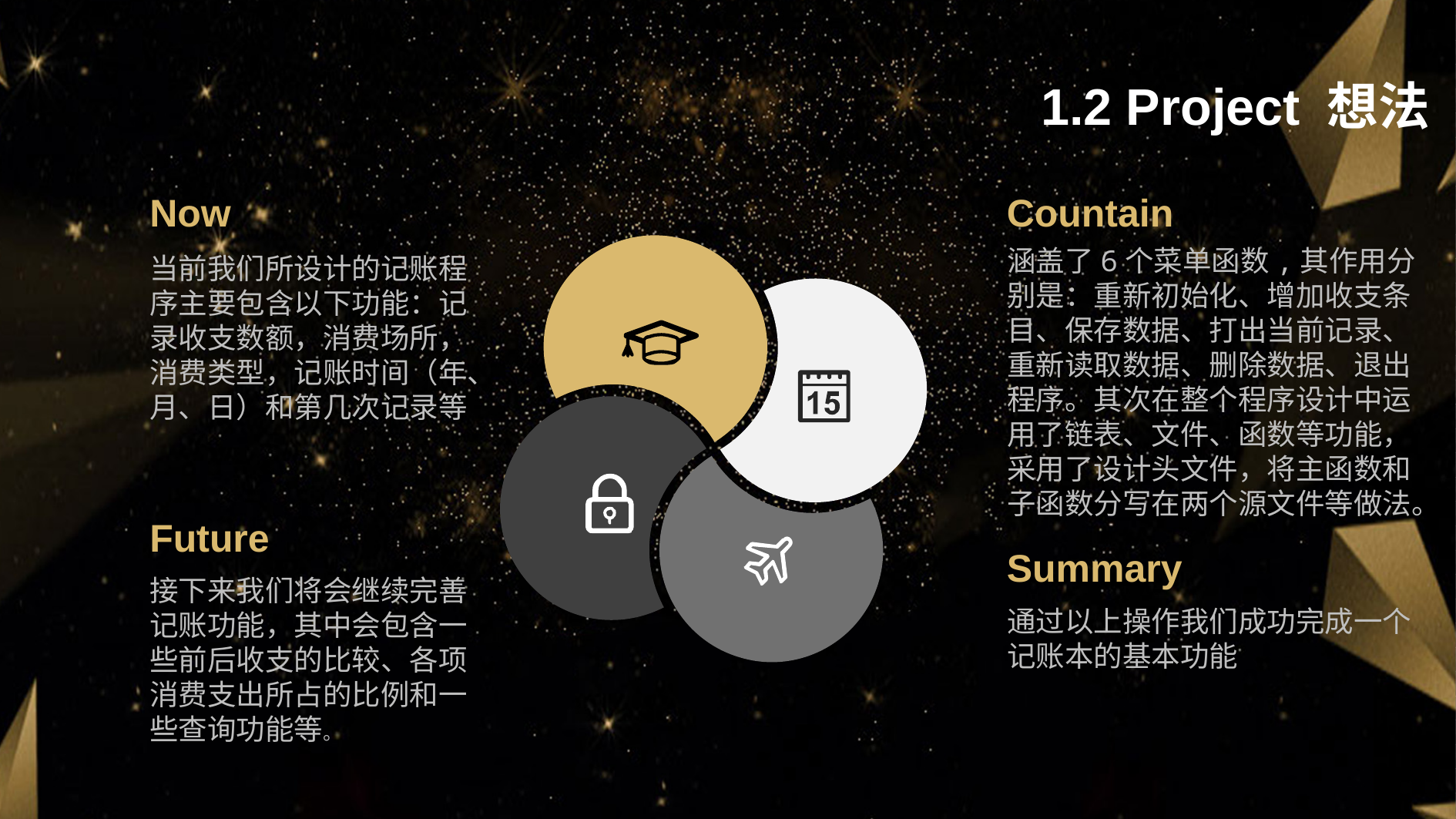

1.2 Project 想法
Now
Countain

涵盖了6个菜单函数,其作用分别是：重新初始化、增加收支条目、保存数据、打出当前记录、重新读取数据、删除数据、退出程序。其次在整个程序设计中运用了链表、文件、函数等功能，采用了设计头文件，将主函数和子函数分写在两个源文件等做法。

当前我们所设计的记账程序主要包含以下功能：记录收支数额，消费场所，消费类型，记账时间（年、月、日）和第几次记录等

Future

Summary
接下来我们将会继续完善记账功能，其中会包含一些前后收支的比较、各项消费支出所占的比例和一些查询功能等。
通过以上操作我们成功完成一个记账本的基本功能